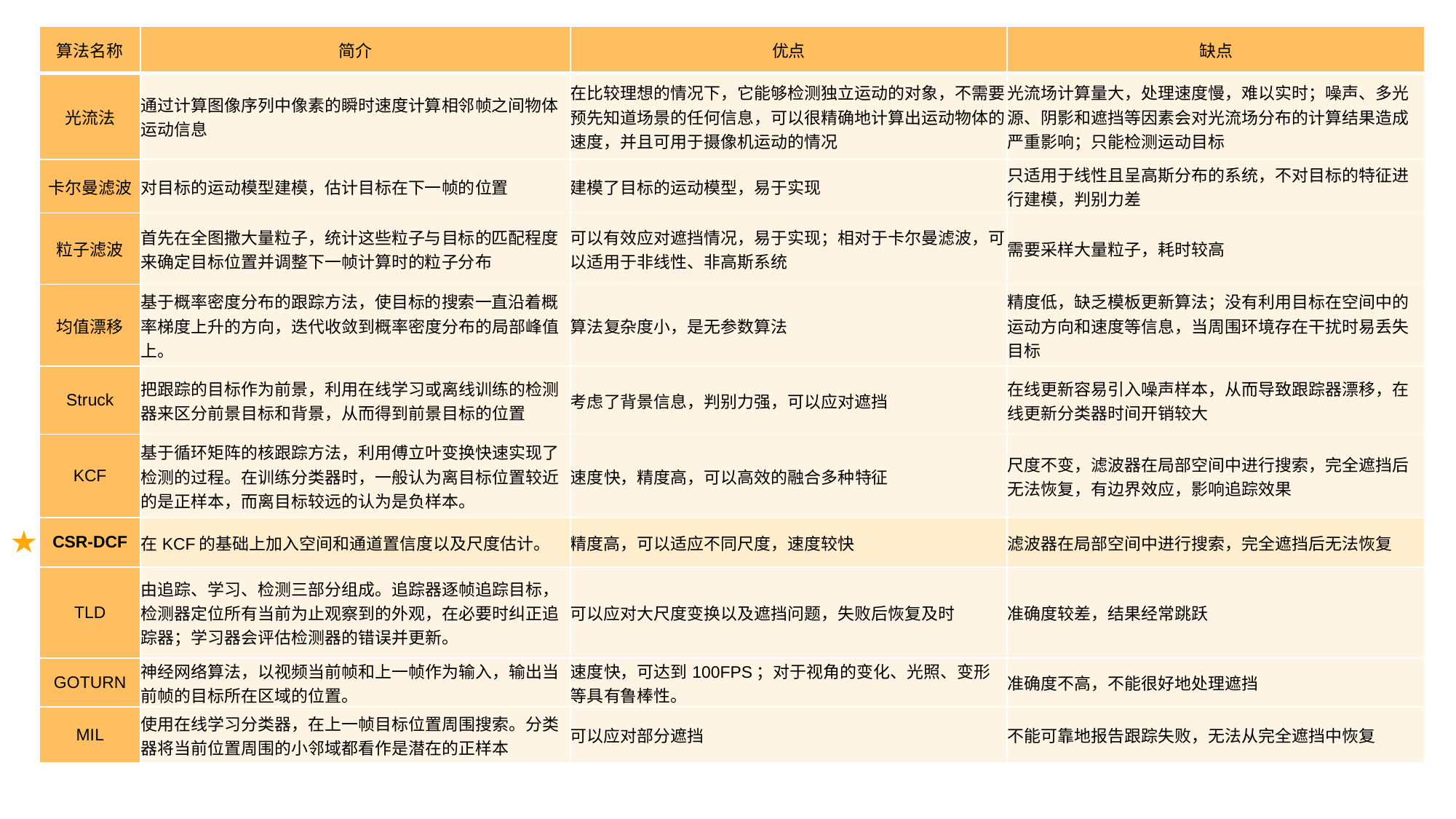

| 算法名称 | 简介 | 优点 | 缺点 |
| --- | --- | --- | --- |
| 光流法 | 通过计算图像序列中像素的瞬时速度计算相邻帧之间物体运动信息 | 在比较理想的情况下，它能够检测独立运动的对象，不需要预先知道场景的任何信息，可以很精确地计算出运动物体的速度，并且可用于摄像机运动的情况 | 光流场计算量大，处理速度慢，难以实时；噪声、多光源、阴影和遮挡等因素会对光流场分布的计算结果造成严重影响；只能检测运动目标 |
| 卡尔曼滤波 | 对目标的运动模型建模，估计目标在下一帧的位置 | 建模了目标的运动模型，易于实现 | 只适用于线性且呈高斯分布的系统，不对目标的特征进行建模，判别力差 |
| 粒子滤波 | 首先在全图撒大量粒子，统计这些粒子与目标的匹配程度来确定目标位置并调整下一帧计算时的粒子分布 | 可以有效应对遮挡情况，易于实现；相对于卡尔曼滤波，可以适用于非线性、非高斯系统 | 需要采样大量粒子，耗时较高 |
| 均值漂移 | 基于概率密度分布的跟踪方法，使目标的搜索一直沿着概率梯度上升的方向，迭代收敛到概率密度分布的局部峰值上。 | 算法复杂度小，是无参数算法 | 精度低，缺乏模板更新算法；没有利用目标在空间中的运动方向和速度等信息，当周围环境存在干扰时易丢失目标 |
| Struck | 把跟踪的目标作为前景，利用在线学习或离线训练的检测器来区分前景目标和背景，从而得到前景目标的位置 | 考虑了背景信息，判别力强，可以应对遮挡 | 在线更新容易引入噪声样本，从而导致跟踪器漂移，在线更新分类器时间开销较大 |
| KCF | 基于循环矩阵的核跟踪方法，利用傅立叶变换快速实现了检测的过程。在训练分类器时，一般认为离目标位置较近的是正样本，而离目标较远的认为是负样本。 | 速度快，精度高，可以高效的融合多种特征 | 尺度不变，滤波器在局部空间中进行搜索，完全遮挡后无法恢复，有边界效应，影响追踪效果 |
| CSR-DCF | 在KCF的基础上加入空间和通道置信度以及尺度估计。 | 精度高，可以适应不同尺度，速度较快 | 滤波器在局部空间中进行搜索，完全遮挡后无法恢复 |
| TLD | 由追踪、学习、检测三部分组成。追踪器逐帧追踪目标，检测器定位所有当前为止观察到的外观，在必要时纠正追踪器；学习器会评估检测器的错误并更新。 | 可以应对大尺度变换以及遮挡问题，失败后恢复及时 | 准确度较差，结果经常跳跃 |
| GOTURN | 神经网络算法，以视频当前帧和上一帧作为输入，输出当前帧的目标所在区域的位置。 | 速度快，可达到100FPS；对于视角的变化、光照、变形等具有鲁棒性。 | 准确度不高，不能很好地处理遮挡 |
| MIL | 使用在线学习分类器，在上一帧目标位置周围搜索。分类器将当前位置周围的小邻域都看作是潜在的正样本 | 可以应对部分遮挡 | 不能可靠地报告跟踪失败，无法从完全遮挡中恢复 |